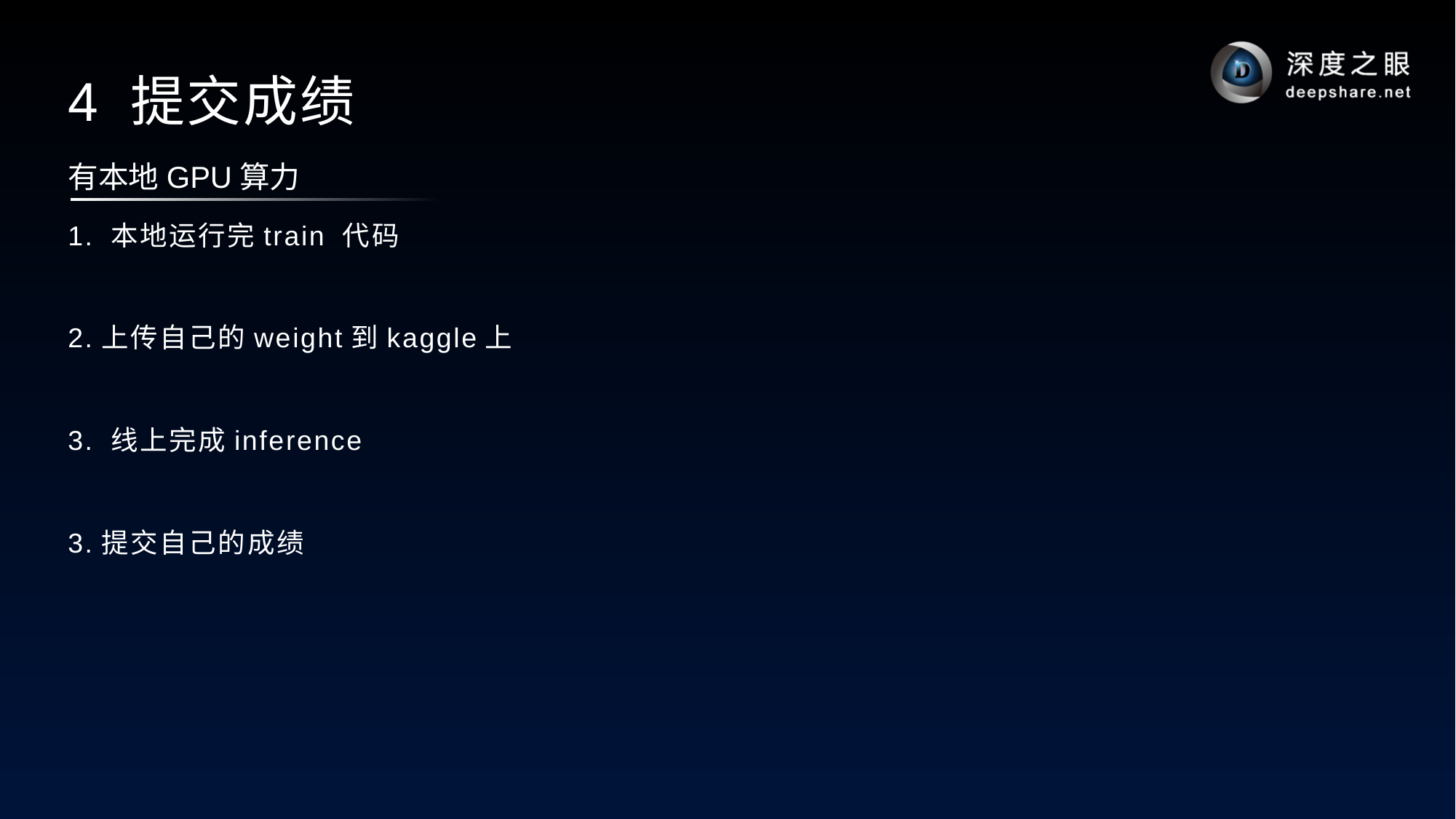

# 4 提交成绩
有本地GPU算力
1. 本地运行完train 代码

2.上传自己的weight到kaggle上

3. 线上完成inference

3.提交自己的成绩